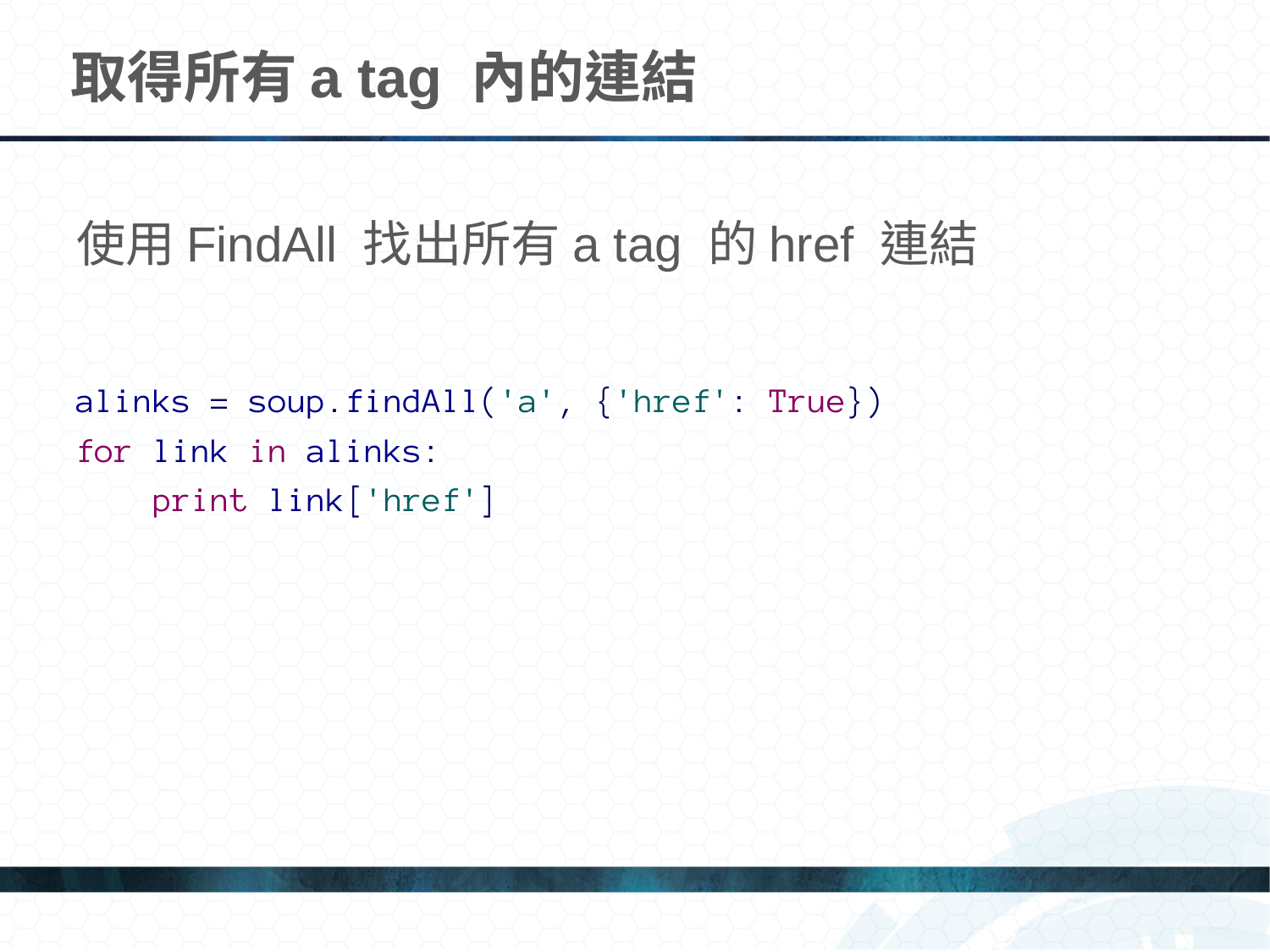

# 取得所有a tag 內的連結
使用FindAll 找出所有a tag 的href 連結

alinks = soup.findAll('a', {'href': True})
for link in alinks:
    print link['href']